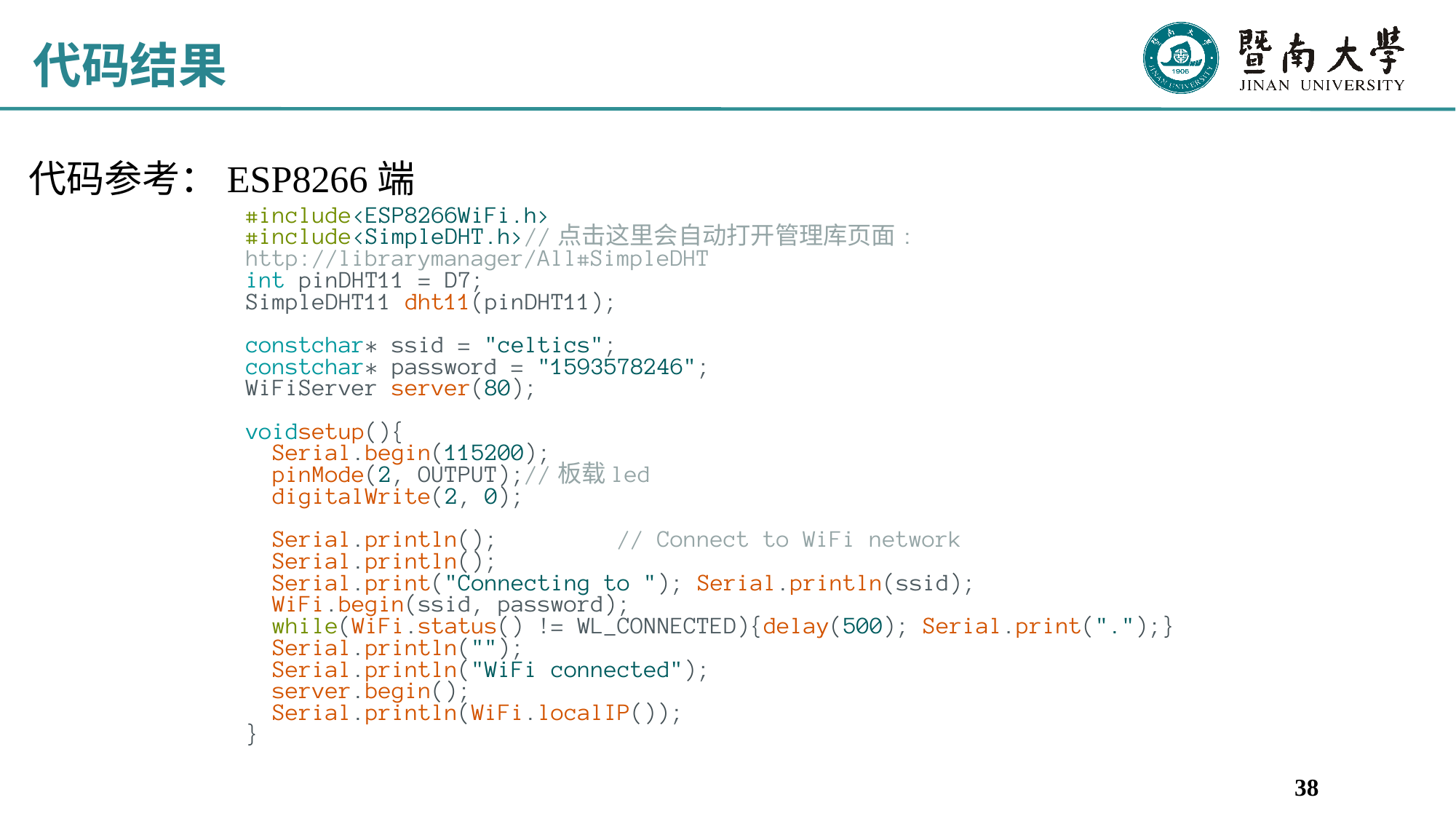

# 代码结果
代码参考：ESP8266端

#include<ESP8266WiFi.h>
#include<SimpleDHT.h>//点击这里会自动打开管理库页面: http://librarymanager/All#SimpleDHT
int pinDHT11 = D7;
SimpleDHT11 dht11(pinDHT11);

constchar* ssid = "celtics";
constchar* password = "1593578246";
WiFiServer server(80);

voidsetup(){
  Serial.begin(115200);
  pinMode(2, OUTPUT);//板载led
  digitalWrite(2, 0);

  Serial.println();         // Connect to WiFi network
  Serial.println();
  Serial.print("Connecting to "); Serial.println(ssid);
  WiFi.begin(ssid, password);
  while(WiFi.status() != WL_CONNECTED){delay(500); Serial.print(".");}
  Serial.println("");
  Serial.println("WiFi connected");
  server.begin();
  Serial.println(WiFi.localIP());
}